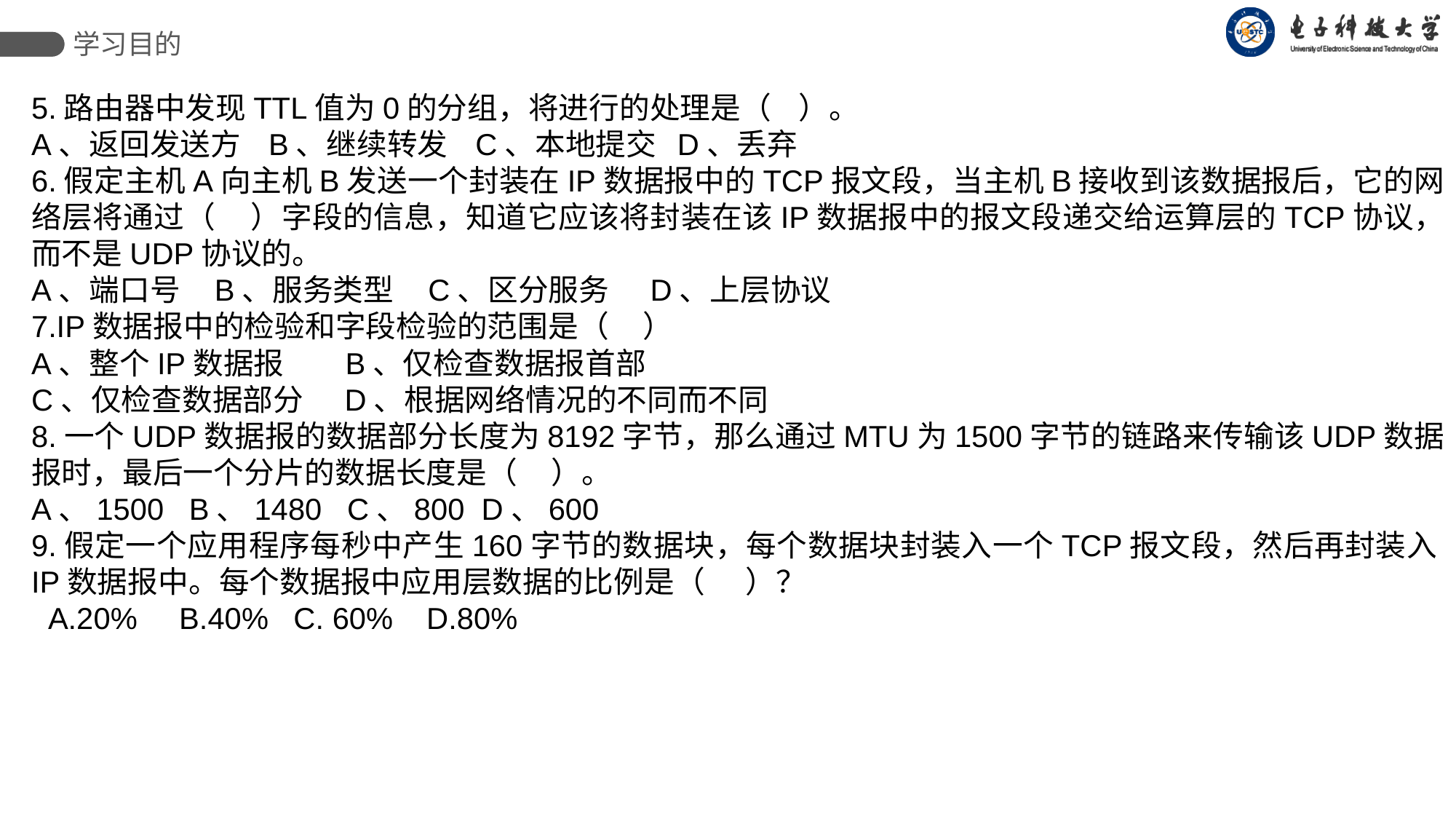

学习目的
5.路由器中发现TTL值为0的分组，将进行的处理是（    ）。
A、返回发送方   B、继续转发   C、本地提交  D、丢弃
6.假定主机A向主机B发送一个封装在IP数据报中的TCP报文段，当主机B接收到该数据报后，它的网络层将通过（     ）字段的信息，知道它应该将封装在该IP数据报中的报文段递交给运算层的TCP协议，而不是UDP协议的。
A、端口号    B、服务类型    C、区分服务     D、上层协议
7.IP数据报中的检验和字段检验的范围是（     ）
A、整个IP数据报        B、仅检查数据报首部
C、仅检查数据部分     D、根据网络情况的不同而不同
8.一个UDP数据报的数据部分长度为8192字节，那么通过MTU为1500字节的链路来传输该UDP数据报时，最后一个分片的数据长度是（     ）。
A、1500   B、1480   C、800  D、600
9.假定一个应用程序每秒中产生160字节的数据块，每个数据块封装入一个TCP报文段，然后再封装入IP数据报中。每个数据报中应用层数据的比例是（      ）？
  A.20%     B.40%   C. 60%    D.80%